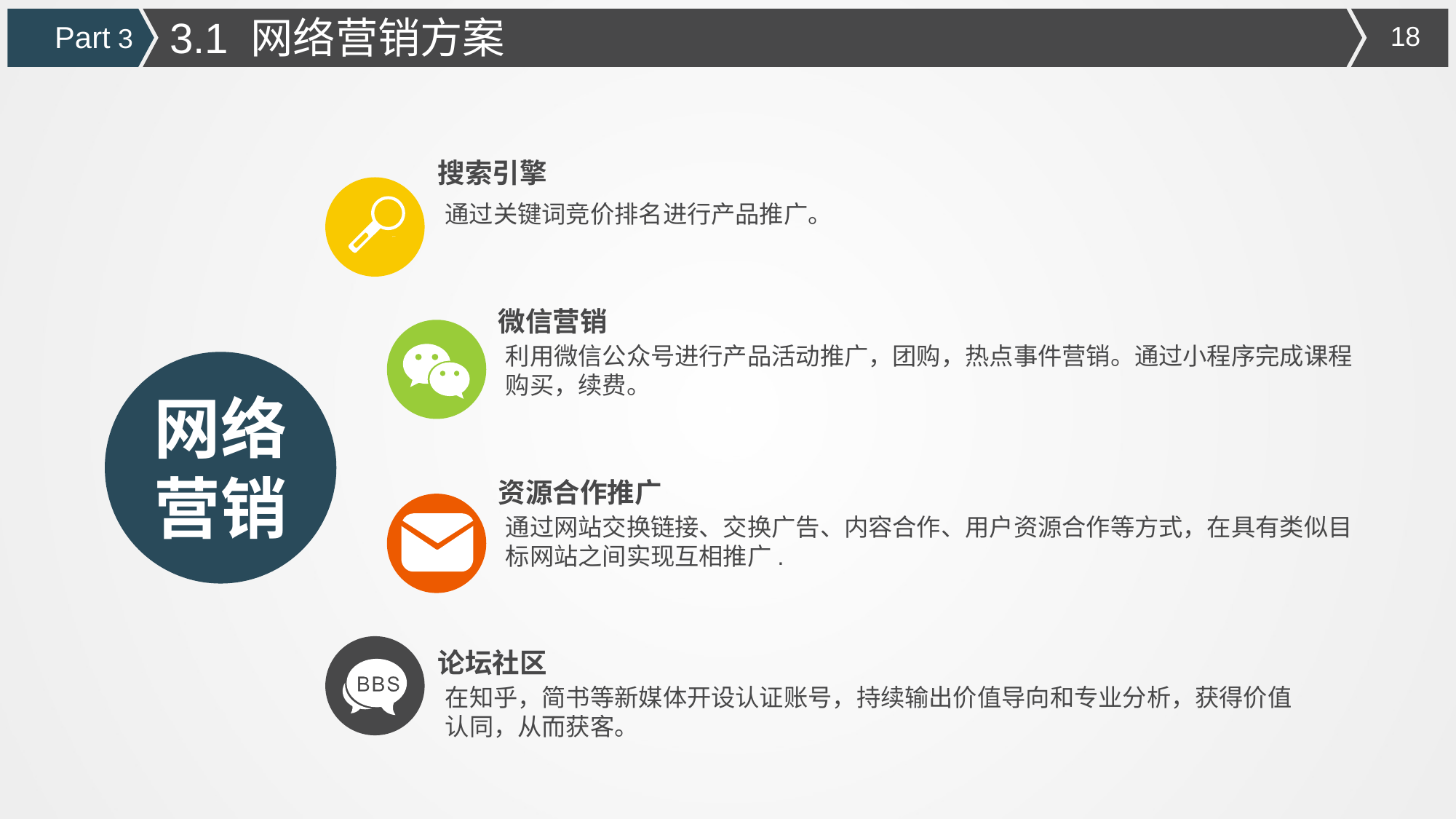

3.1 网络营销方案
Part 3
搜索引擎

通过关键词竞价排名进行产品推广。

微信营销

利用微信公众号进行产品活动推广，团购，热点事件营销。通过小程序完成课程购买，续费。

网络营销
资源合作推广

通过网站交换链接、交换广告、内容合作、用户资源合作等方式，在具有类似目标网站之间实现互相推广.

论坛社区
在知乎，简书等新媒体开设认证账号，持续输出价值导向和专业分析，获得价值认同，从而获客。